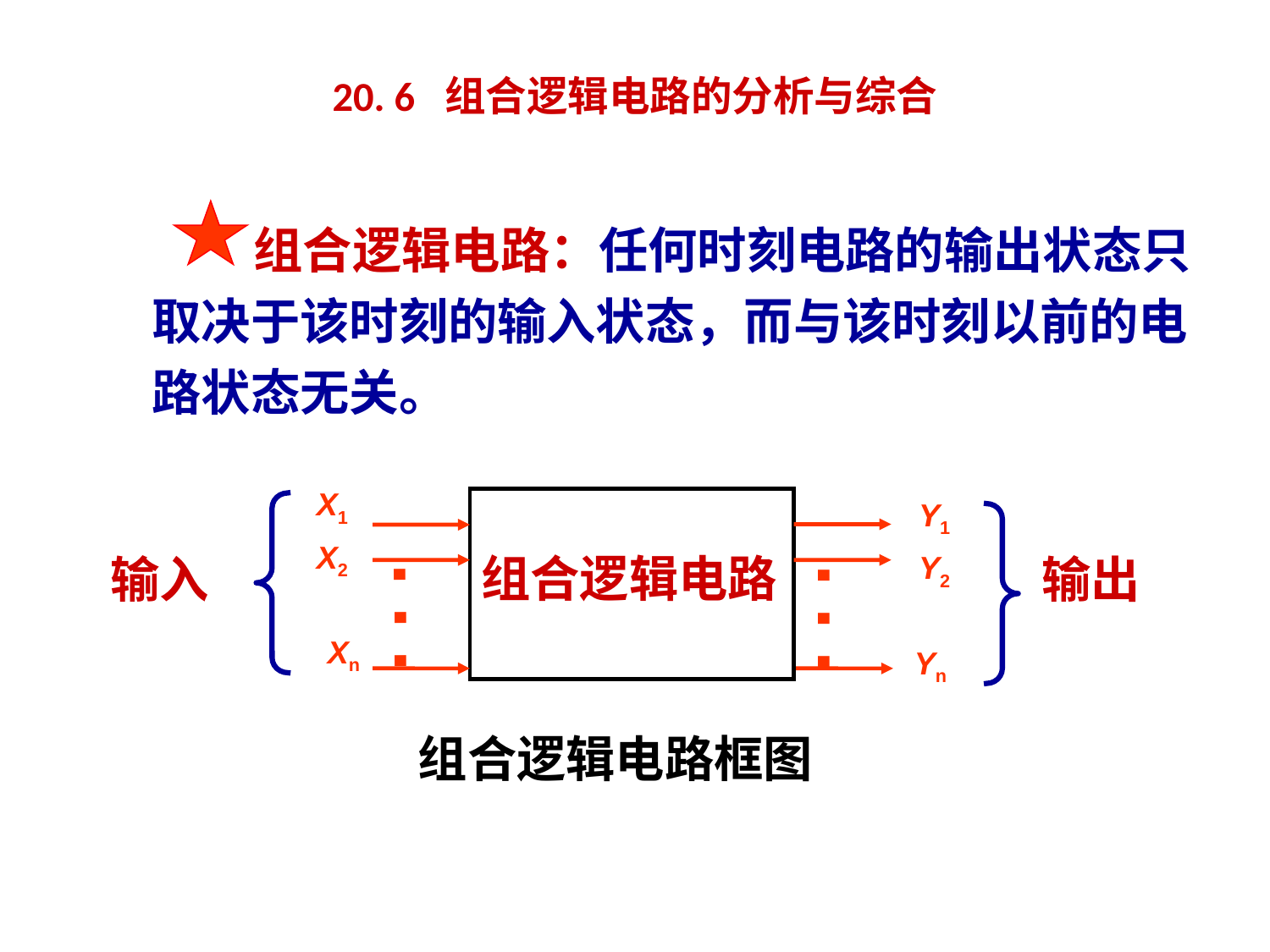

# 20. 6 组合逻辑电路的分析与综合
        组合逻辑电路：任何时刻电路的输出状态只取决于该时刻的输入状态，而与该时刻以前的电路状态无关。

X1

Y1
Y2
Yn

X2
组合逻辑电路
输入
输出

. . .
. . .
Xn

组合逻辑电路框图